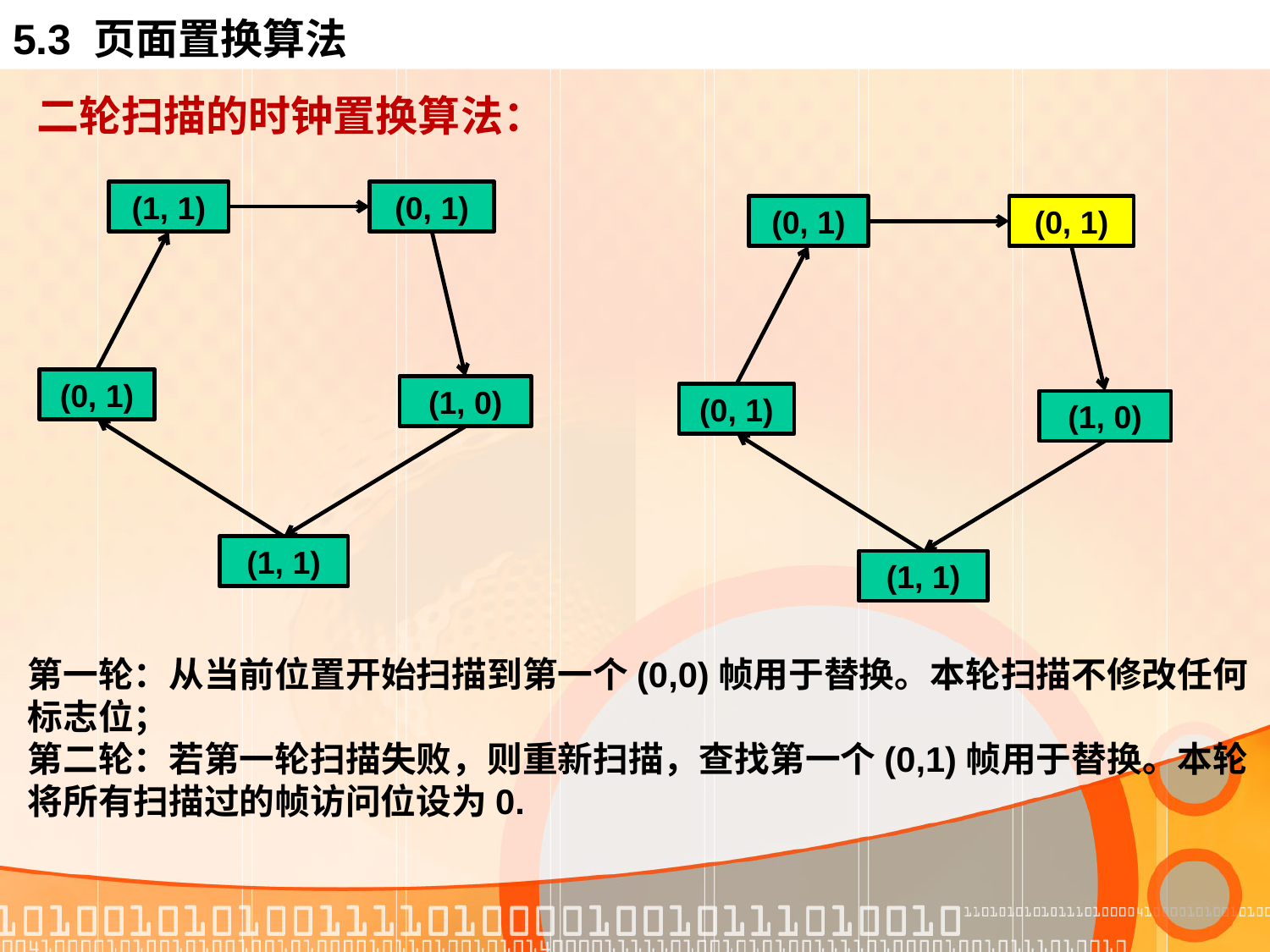

5.3 页面置换算法
二轮扫描的时钟置换算法：
(1, 1)
(0, 1)
(0, 1)
(0, 1)
(0, 1)
(1, 0)
(0, 1)
(1, 0)
(1, 1)
(1, 1)
第一轮：从当前位置开始扫描到第一个(0,0)帧用于替换。本轮扫描不修改任何标志位；
第二轮：若第一轮扫描失败，则重新扫描，查找第一个(0,1)帧用于替换。本轮将所有扫描过的帧访问位设为0.